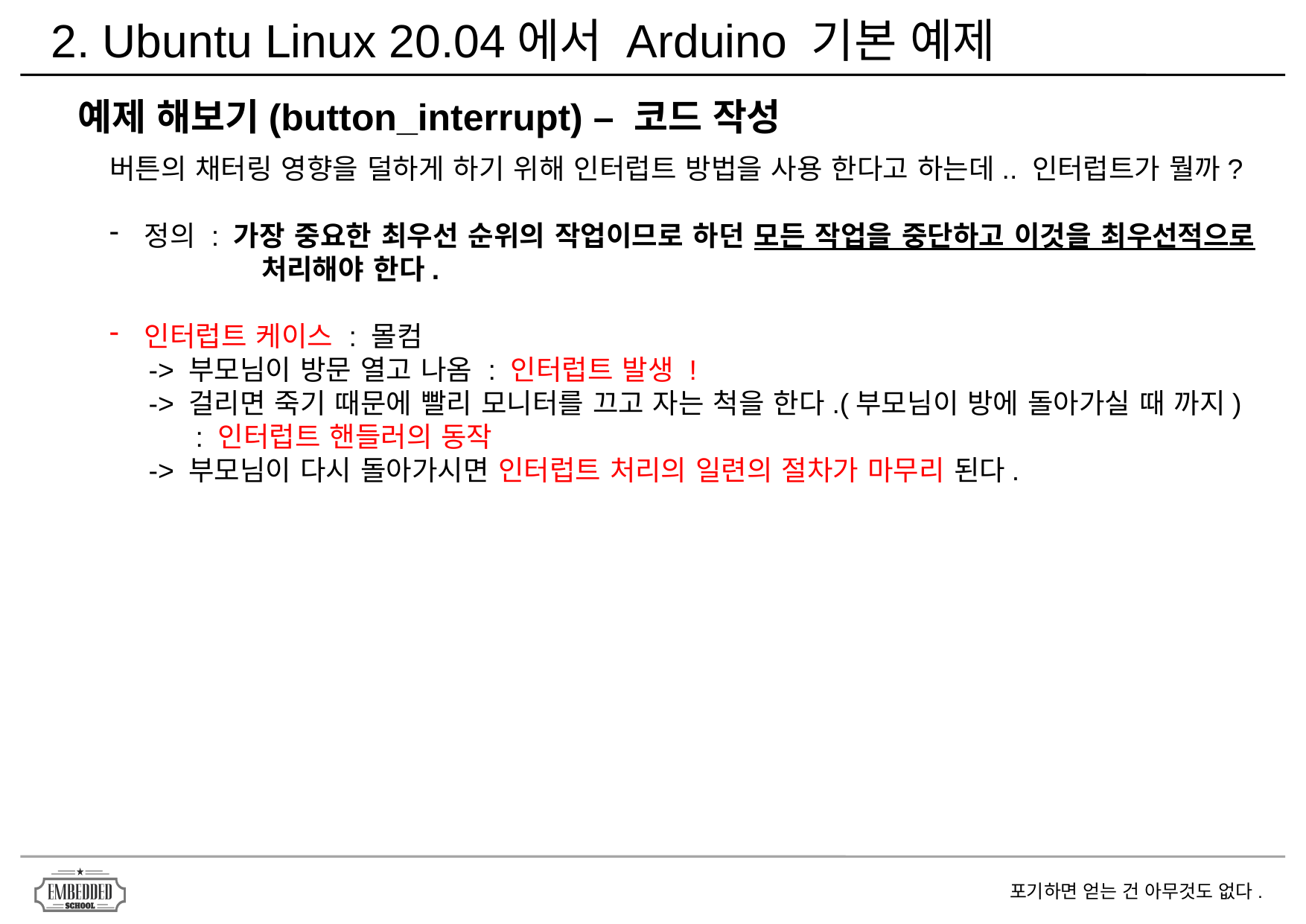

2. Ubuntu Linux 20.04에서 Arduino 기본 예제
예제 해보기(button_interrupt) – 코드 작성
버튼의 채터링 영향을 덜하게 하기 위해 인터럽트 방법을 사용 한다고 하는데.. 인터럽트가 뭘까?

정의 : 가장 중요한 최우선 순위의 작업이므로 하던 모든 작업을 중단하고 이것을 최우선적으로
               처리해야 한다.

인터럽트 케이스 : 몰컴
     -> 부모님이 방문 열고 나옴 : 인터럽트 발생 !
     -> 걸리면 죽기 때문에 빨리 모니터를 끄고 자는 척을 한다.(부모님이 방에 돌아가실 때 까지)
           : 인터럽트 핸들러의 동작
     -> 부모님이 다시 돌아가시면 인터럽트 처리의 일련의 절차가 마무리 된다.